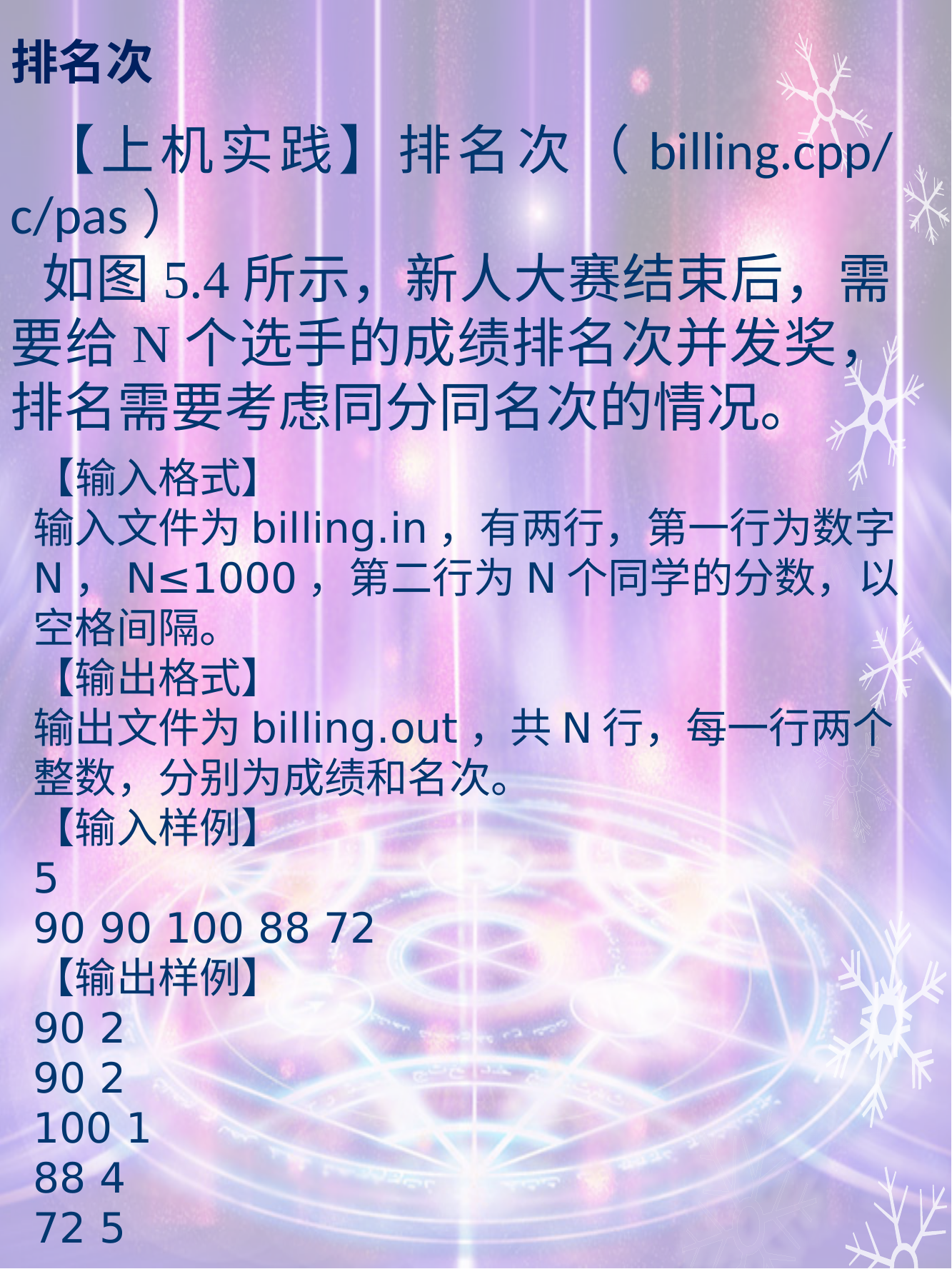

# 排名次
【上机实践】排名次（billing.cpp/c/pas）
如图5.4所示，新人大赛结束后，需要给N个选手的成绩排名次并发奖，排名需要考虑同分同名次的情况。

【输入格式】
输入文件为billing.in，有两行，第一行为数字N，N≤1000，第二行为N个同学的分数，以空格间隔。
【输出格式】
输出文件为billing.out，共N行，每一行两个整数，分别为成绩和名次。
【输入样例】
5
90 90 100 88 72
【输出样例】
90 2
90 2
100 1
88 4
72 5